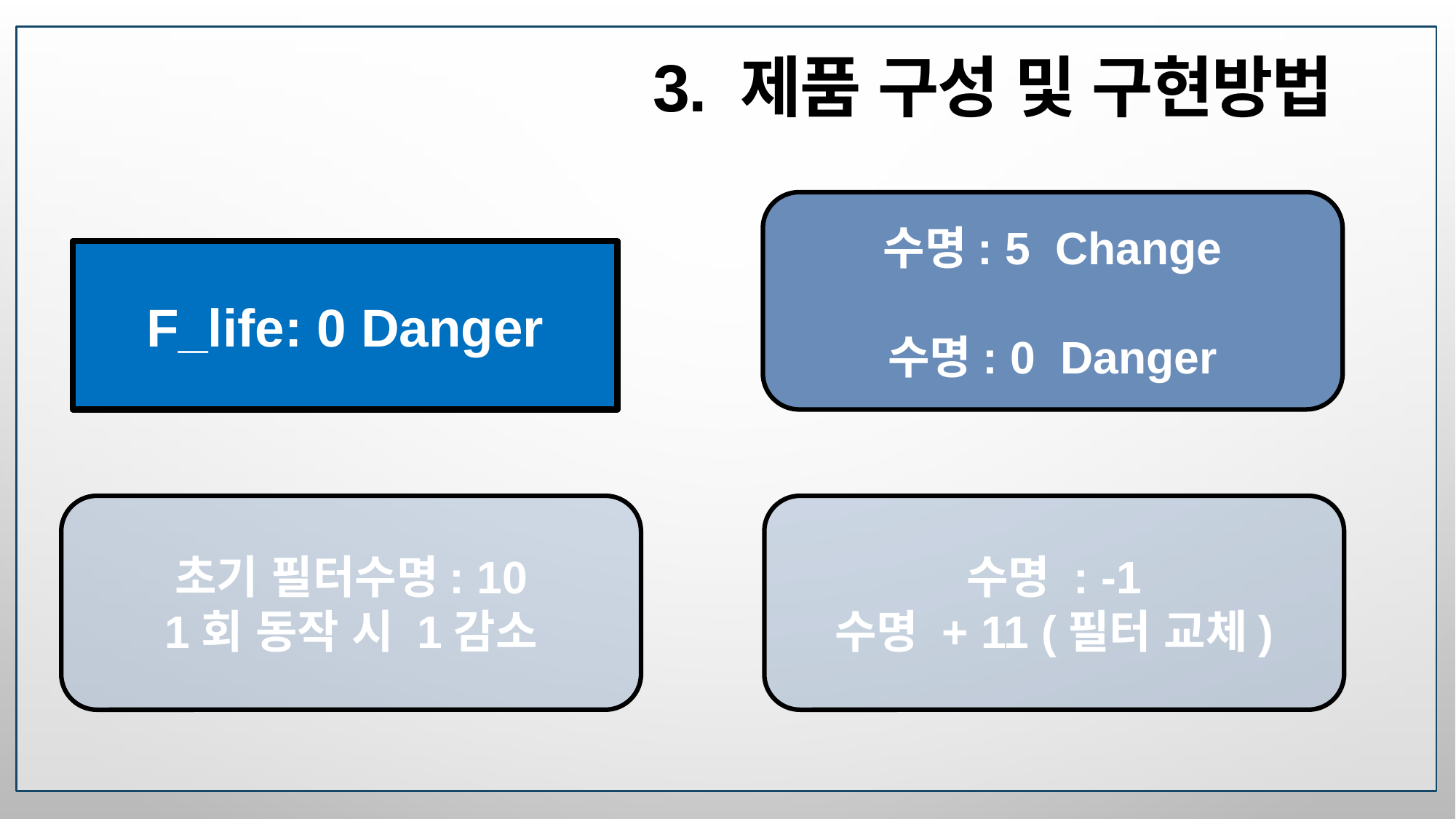

# 3. 제품 구성 및 구현방법
수명: 5  Change

수명: 0  Danger
F_life: 0 Danger
초기 필터수명: 10
1회 동작 시 1감소
수명 : -1
수명 + 11 (필터 교체)